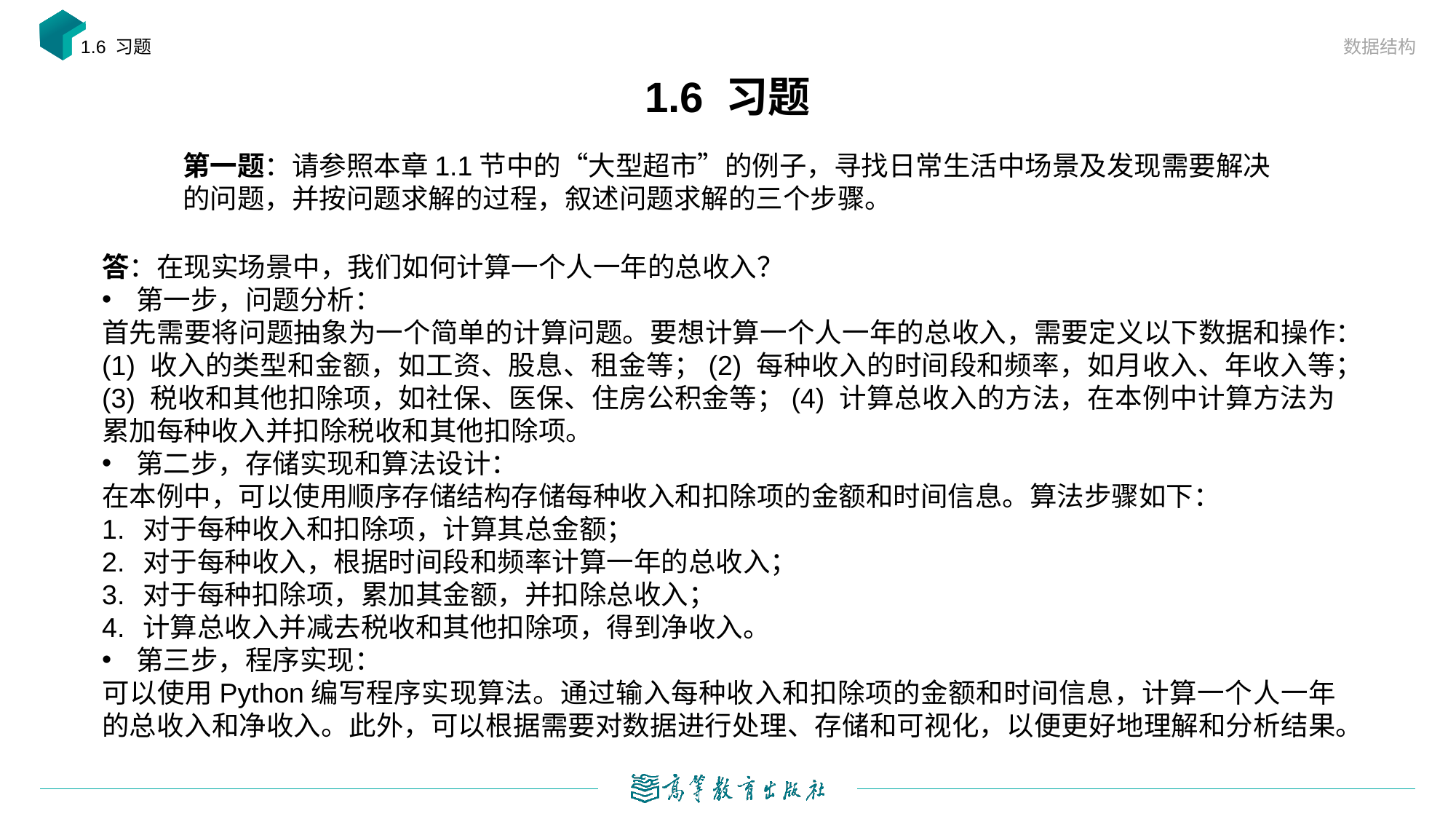

数据结构
1.6 习题
# 1.6 习题
第一题：请参照本章1.1节中的“大型超市”的例子，寻找日常生活中场景及发现需要解决的问题，并按问题求解的过程，叙述问题求解的三个步骤。
答：在现实场景中，我们如何计算一个人一年的总收入？
第一步，问题分析：
首先需要将问题抽象为一个简单的计算问题。要想计算一个人一年的总收入，需要定义以下数据和操作：(1) 收入的类型和金额，如工资、股息、租金等；(2) 每种收入的时间段和频率，如月收入、年收入等；(3) 税收和其他扣除项，如社保、医保、住房公积金等；(4) 计算总收入的方法，在本例中计算方法为累加每种收入并扣除税收和其他扣除项。
第二步，存储实现和算法设计：
在本例中，可以使用顺序存储结构存储每种收入和扣除项的金额和时间信息。算法步骤如下：
对于每种收入和扣除项，计算其总金额；
对于每种收入，根据时间段和频率计算一年的总收入；
对于每种扣除项，累加其金额，并扣除总收入；
计算总收入并减去税收和其他扣除项，得到净收入。
第三步，程序实现：
可以使用Python编写程序实现算法。通过输入每种收入和扣除项的金额和时间信息，计算一个人一年的总收入和净收入。此外，可以根据需要对数据进行处理、存储和可视化，以便更好地理解和分析结果。